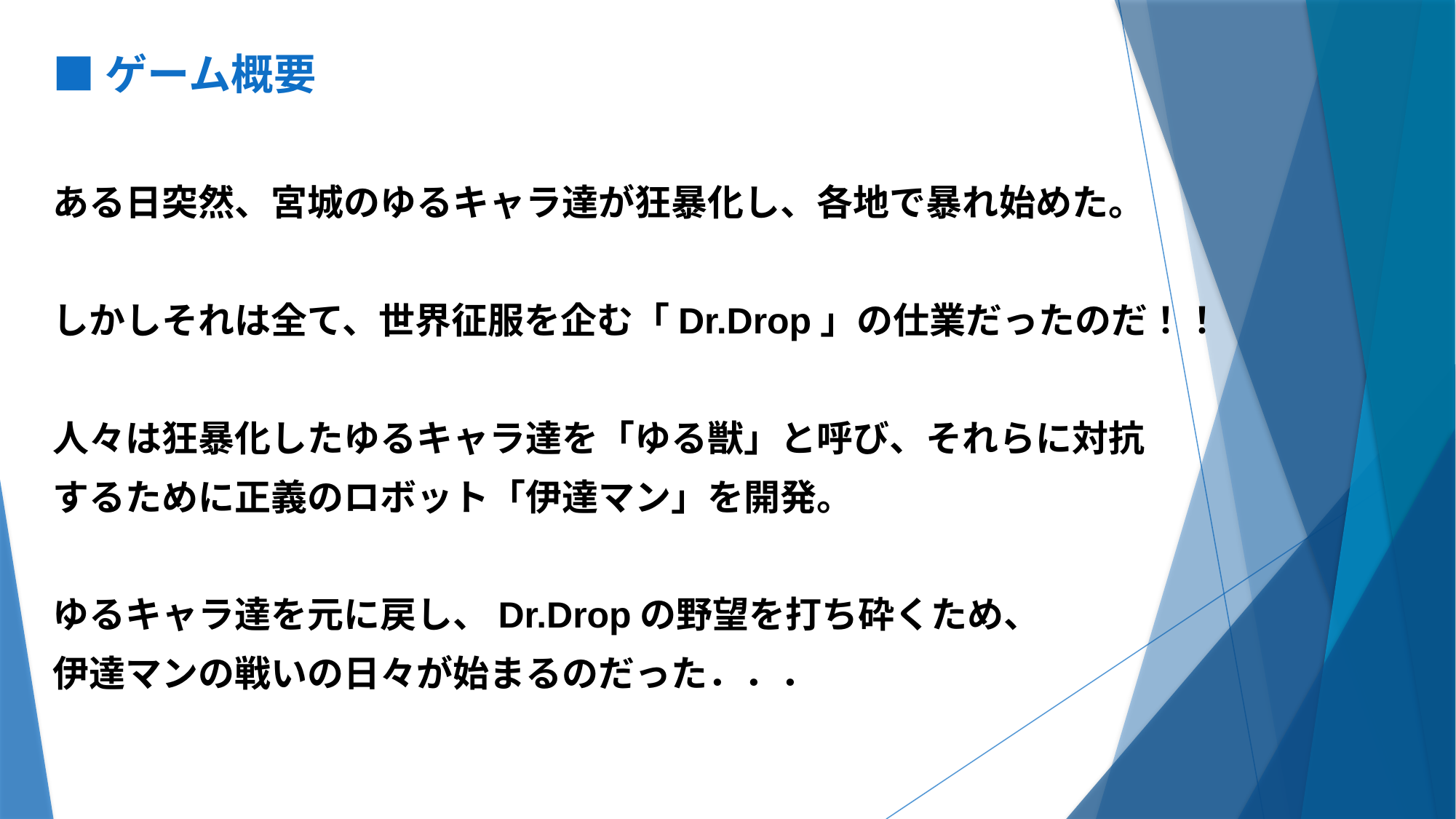

■ゲーム概要

ある日突然、宮城のゆるキャラ達が狂暴化し、各地で暴れ始めた。

しかしそれは全て、世界征服を企む「Dr.Drop」の仕業だったのだ！！

人々は狂暴化したゆるキャラ達を「ゆる獣」と呼び、それらに対抗
するために正義のロボット「伊達マン」を開発。

ゆるキャラ達を元に戻し、Dr.Dropの野望を打ち砕くため、
伊達マンの戦いの日々が始まるのだった．．．